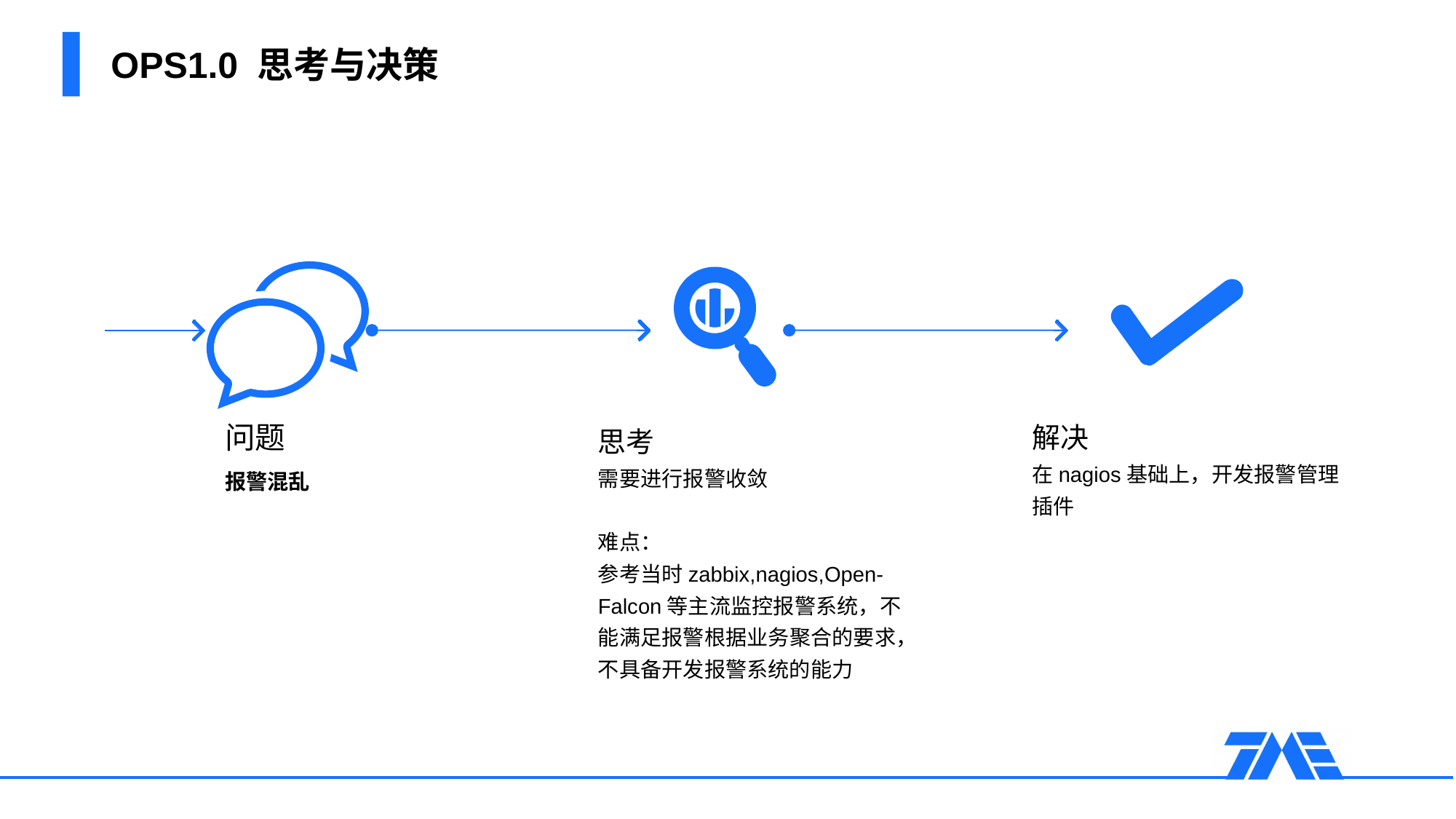

# OPS1.0 思考与决策

问题
报警混乱
解决
在nagios基础上，开发报警管理插件
思考
需要进行报警收敛

难点：
参考当时zabbix,nagios,Open-Falcon等主流监控报警系统，不能满足报警根据业务聚合的要求，不具备开发报警系统的能力